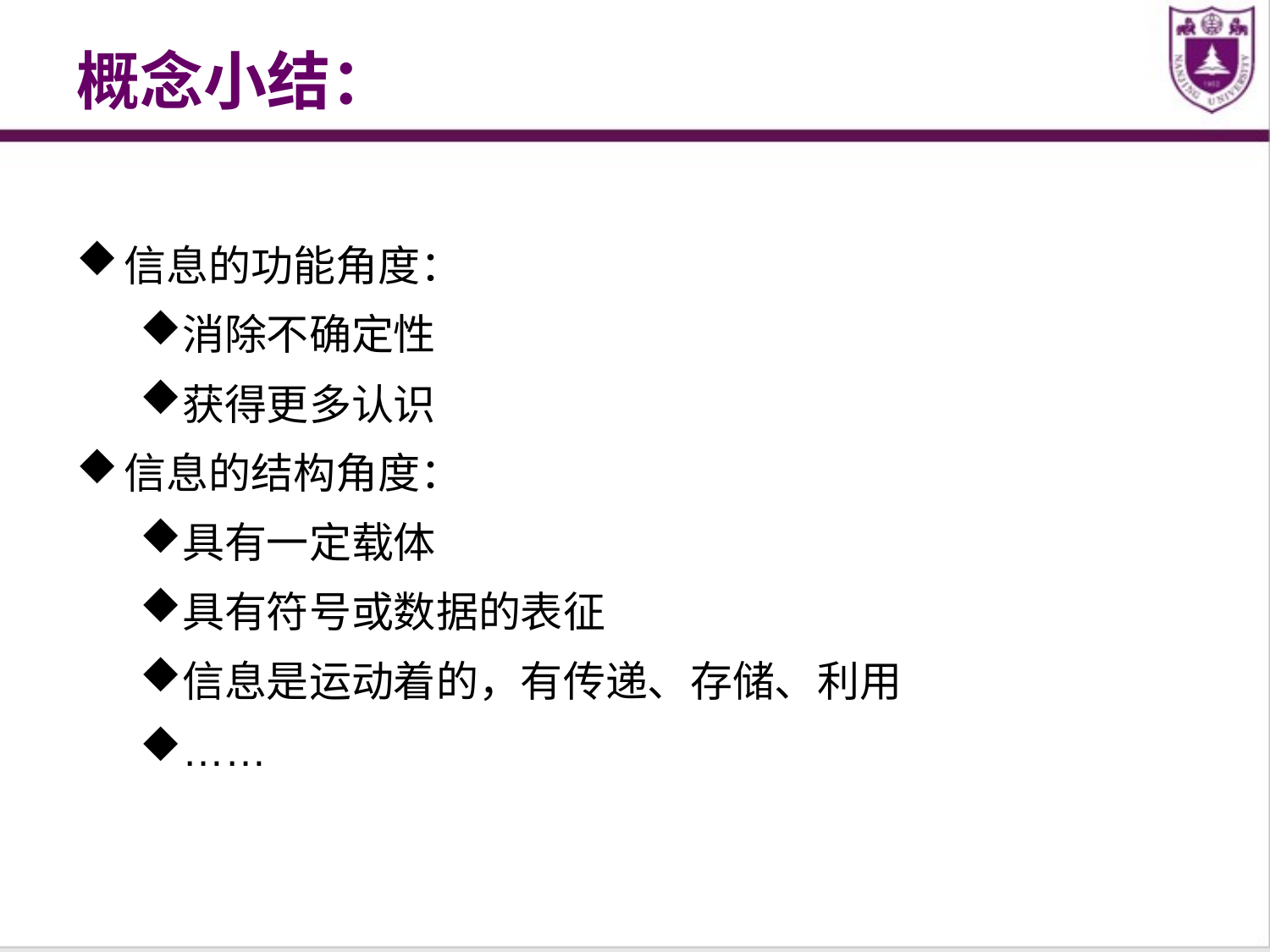

# 概念小结：
信息的功能角度：
消除不确定性
获得更多认识
信息的结构角度：
具有一定载体
具有符号或数据的表征
信息是运动着的，有传递、存储、利用
……